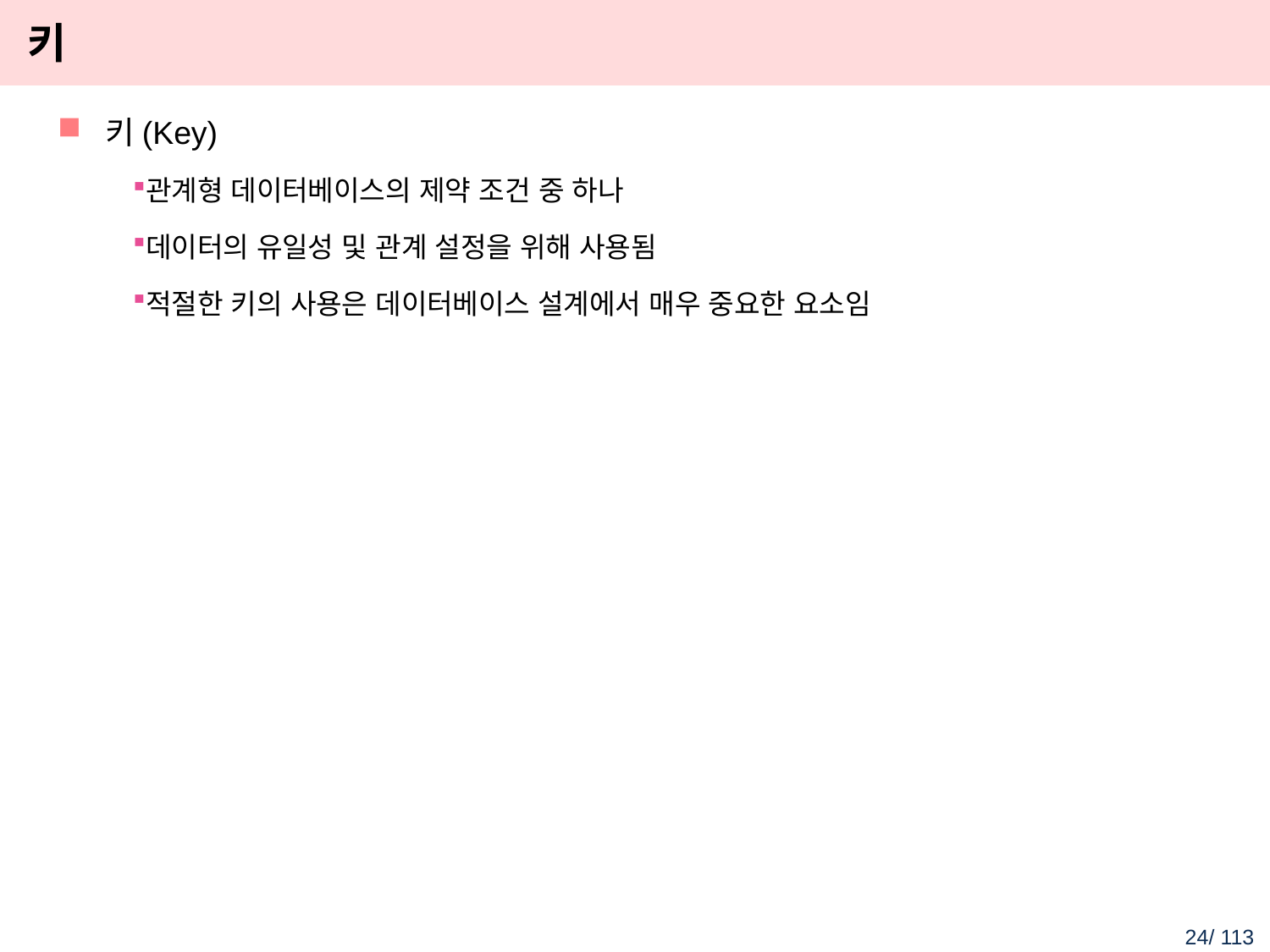

# 키
키(Key)
관계형 데이터베이스의 제약 조건 중 하나
데이터의 유일성 및 관계 설정을 위해 사용됨
적절한 키의 사용은 데이터베이스 설계에서 매우 중요한 요소임